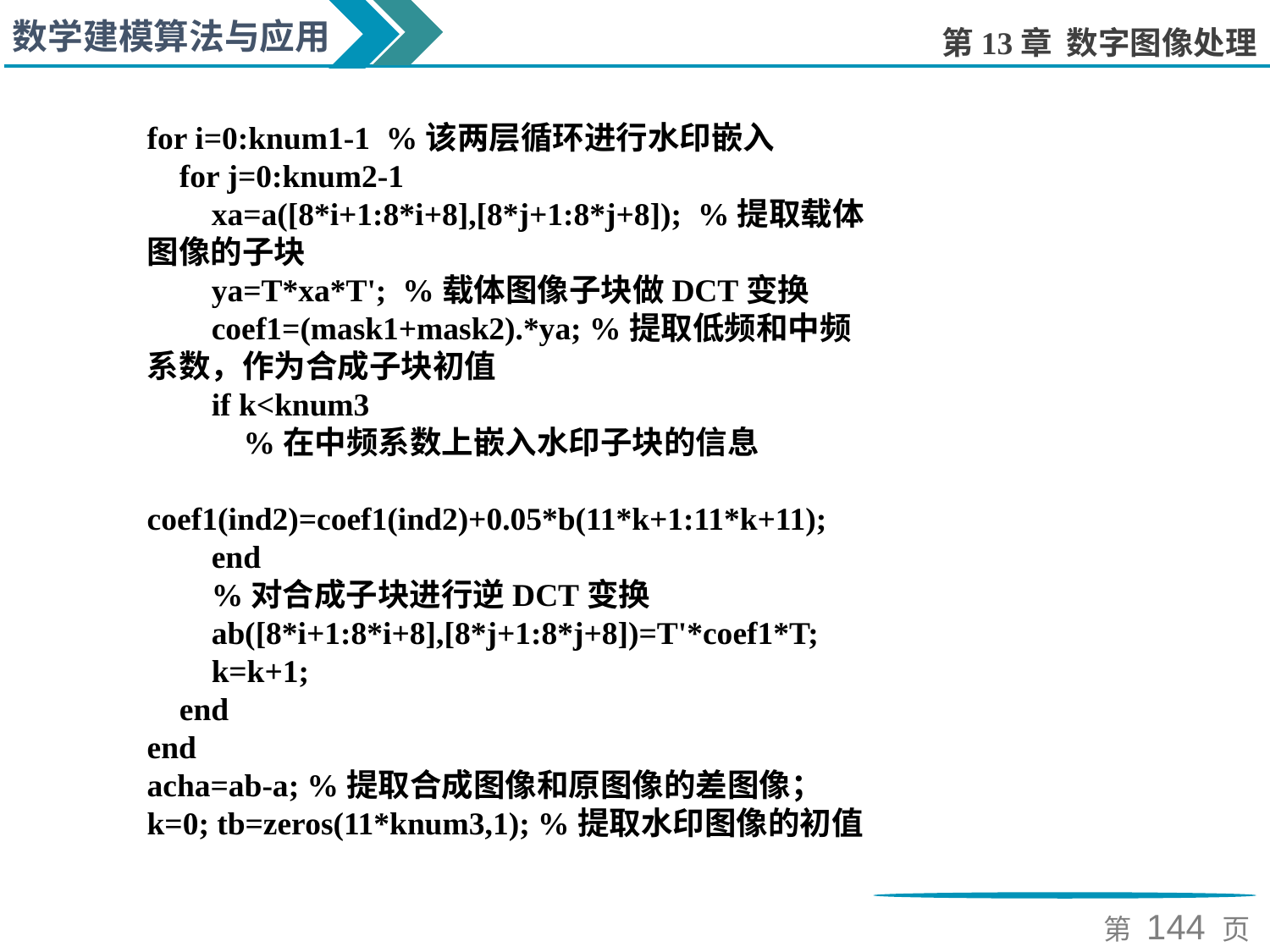

for i=0:knum1-1  %该两层循环进行水印嵌入
    for j=0:knum2-1
        xa=a([8*i+1:8*i+8],[8*j+1:8*j+8]);  %提取载体图像的子块
        ya=T*xa*T';  %载体图像子块做DCT变换
        coef1=(mask1+mask2).*ya; %提取低频和中频系数，作为合成子块初值
        if k<knum3
            %在中频系数上嵌入水印子块的信息
            coef1(ind2)=coef1(ind2)+0.05*b(11*k+1:11*k+11);
        end
        %对合成子块进行逆DCT变换
        ab([8*i+1:8*i+8],[8*j+1:8*j+8])=T'*coef1*T;
        k=k+1;
    end
end
acha=ab-a; %提取合成图像和原图像的差图像；
k=0; tb=zeros(11*knum3,1); %提取水印图像的初值